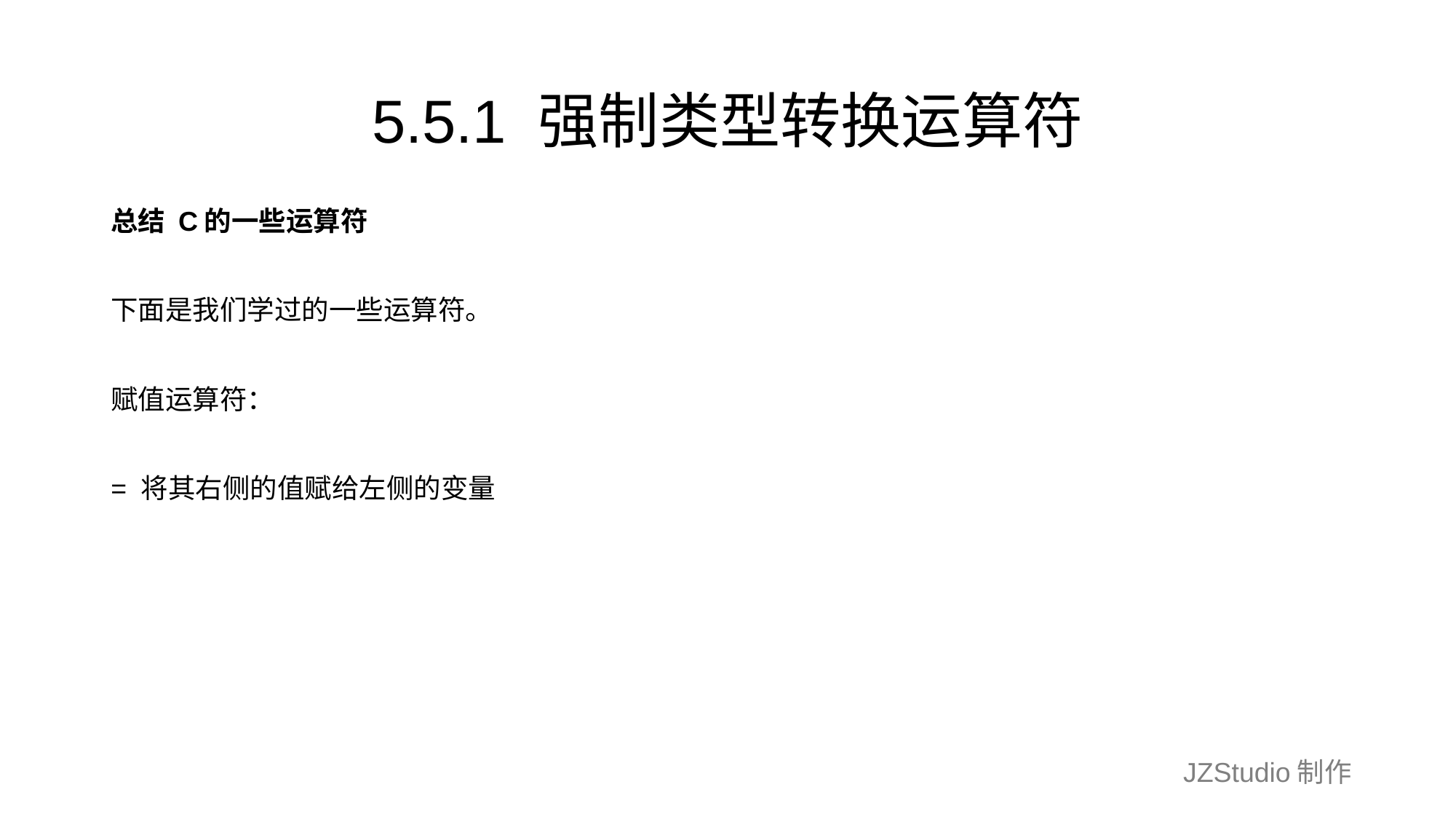

# 5.5.1 强制类型转换运算符
总结 C的一些运算符

下面是我们学过的一些运算符。

赋值运算符：

= 将其右侧的值赋给左侧的变量